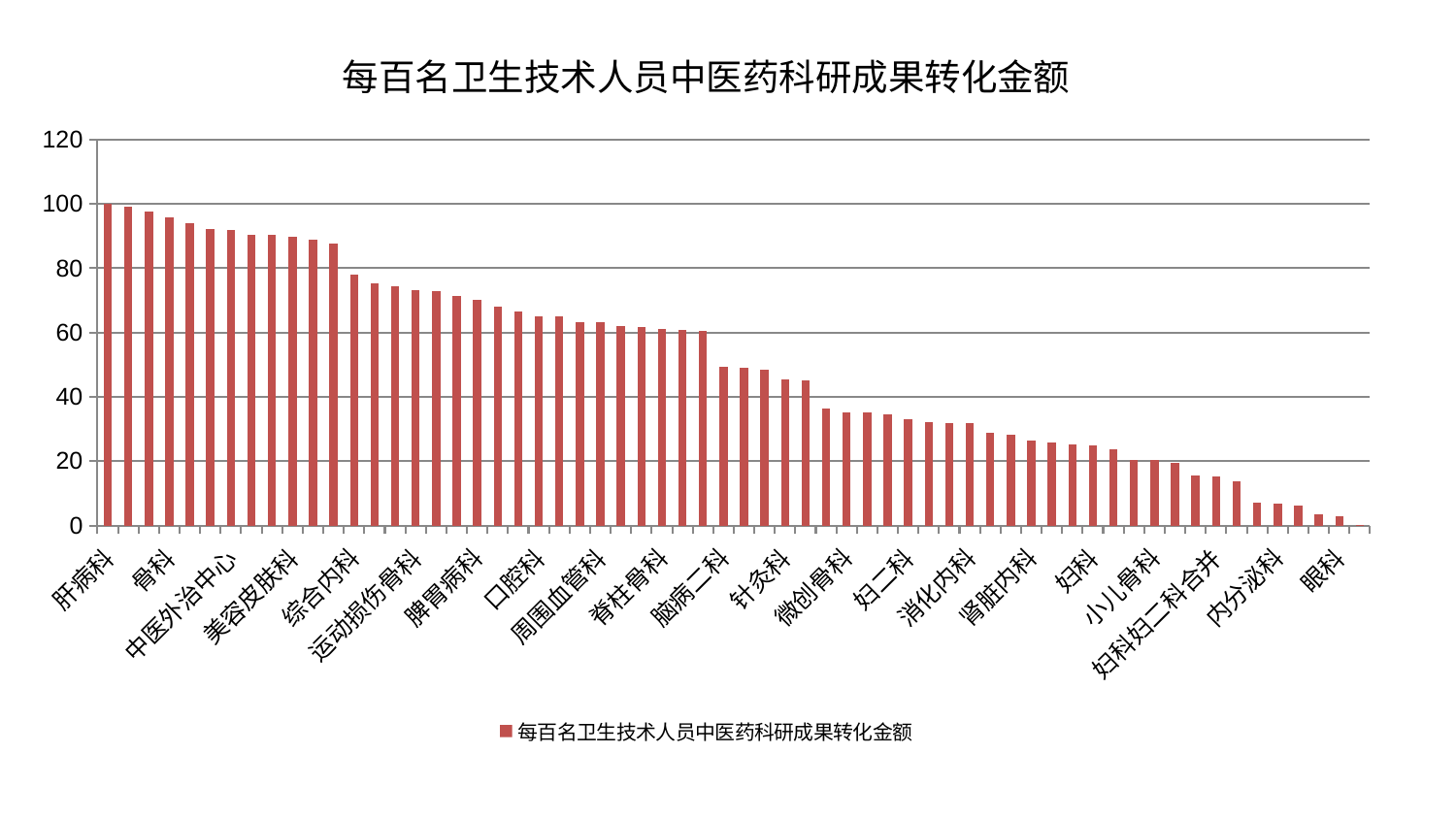

### Chart: 每百名卫生技术人员中医药科研成果转化金额

| Category | 每百名卫生技术人员中医药科研成果转化金额 |
|---|---|
| 肝病科 | 100.0 |
| 肿瘤内科 | 99.1474138954743 |
| 儿科 | 97.62209891963649 |
| 骨科 | 95.75377726708403 |
| 神经内科 | 93.87665867221565 |
| 胸外科 | 92.27901349050701 |
| 中医外治中心 | 91.93885257391213 |
| 血液科 | 90.50691620583659 |
| 耳鼻喉科 | 90.48865986106368 |
| 美容皮肤科 | 89.84747132368321 |
| 脑病三科 | 88.87850298400232 |
| 肾病科 | 87.71777359569876 |
| 综合内科 | 77.96454566844302 |
| 乳腺甲状腺外科 | 75.23581320126698 |
| 心病二科 | 74.3351696697138 |
| 运动损伤骨科 | 73.1536241938649 |
| 关节骨科 | 72.76702237914255 |
| 显微骨科 | 71.3125591450696 |
| 脾胃病科 | 70.06979028575091 |
| 西区重症医学科 | 68.09087511557682 |
| 男科 | 66.47595451114267 |
| 口腔科 | 65.20052188280165 |
| 脑病一科 | 64.93552422841681 |
| 创伤骨科 | 63.17860248578527 |
| 周围血管科 | 63.13037497270539 |
| 肝胆外科 | 62.172349282689744 |
| 小儿推拿科 | 61.82891640231851 |
| 脊柱骨科 | 61.0734000483734 |
| 身心医学科 | 60.745698668269526 |
| 泌尿外科 | 60.67496877617385 |
| 脑病二科 | 49.25880290634713 |
| 康复科 | 48.933931311769484 |
| 治未病中心 | 48.51605842975809 |
| 针灸科 | 45.52945845424695 |
| 心病三科 | 45.18274286140346 |
| 东区肾病科 | 36.41408922527584 |
| 微创骨科 | 35.206591856882596 |
| 推拿科 | 35.07750182576321 |
| 老年医学科 | 34.50126580598769 |
| 妇二科 | 32.99779399363189 |
| 神经外科 | 32.250633328230954 |
| 脾胃科消化科合并 | 31.864329547673446 |
| 消化内科 | 31.6971499107854 |
| 心病一科 | 28.76447401886522 |
| 肛肠科 | 28.35450576633667 |
| 肾脏内科 | 26.304137726717222 |
| 心血管内科 | 25.65764729089211 |
| 呼吸内科 | 25.201422678193964 |
| 妇科 | 24.79925174064206 |
| 东区重症医学科 | 23.666242144525544 |
| 皮肤科 | 20.402354678505166 |
| 小儿骨科 | 20.320998538906366 |
| 重症医学科 | 19.573384919203207 |
| 心病四科 | 15.402891702183853 |
| 妇科妇二科合并 | 15.291409851003973 |
| 普通外科 | 13.641854919041187 |
| 医院 | 7.006412960577373 |
| 内分泌科 | 6.910879337970188 |
| 产科 | 6.269650707656632 |
| 风湿病科 | 3.6061984918135046 |
| 眼科 | 2.7743738119291685 |
| 中医经典科 | 0.17311782629086386 |
42